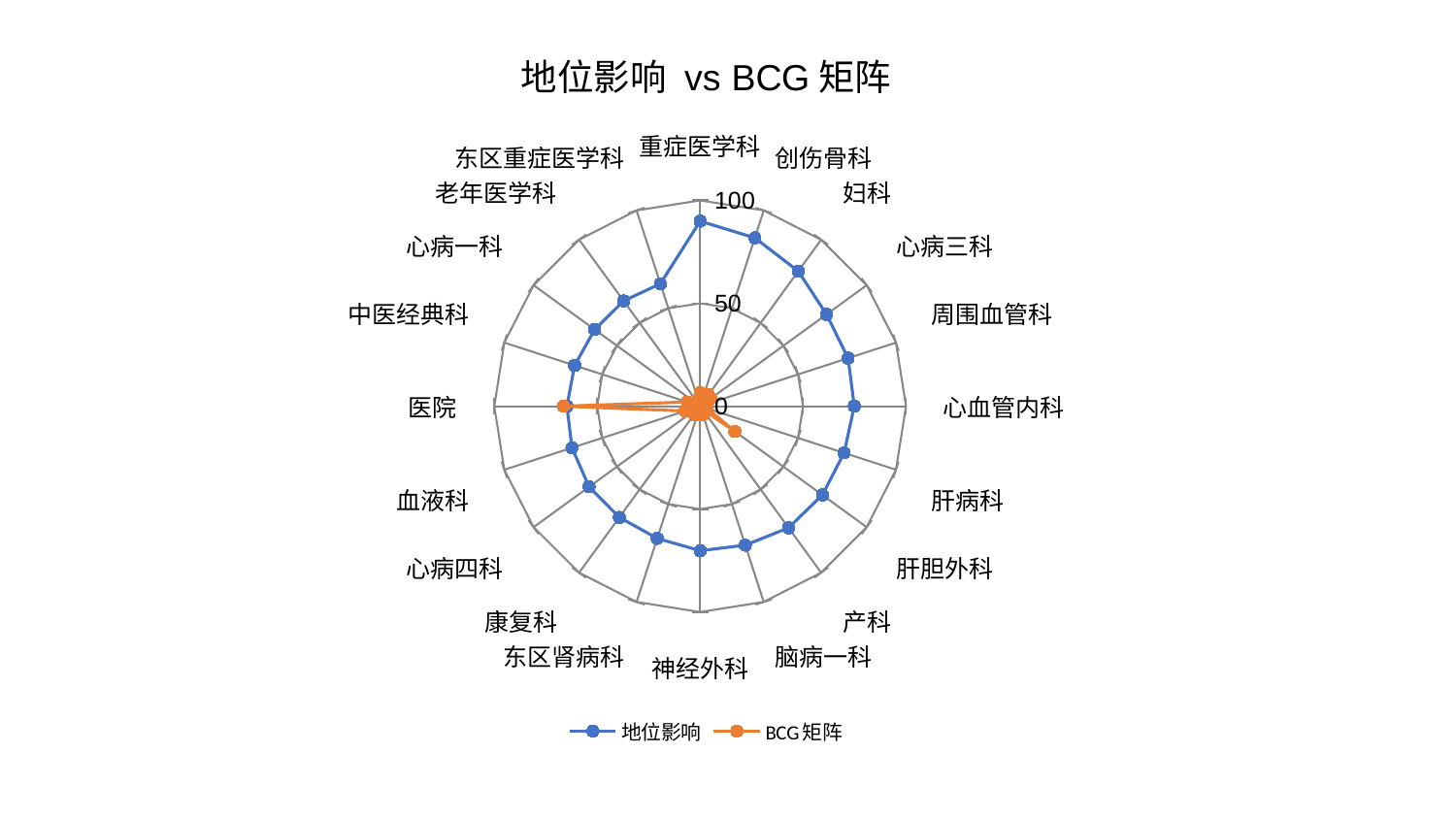

### Chart: 地位影响 vs BCG矩阵

| Category | 地位影响 | BCG矩阵 |
|---|---|---|
| 重症医学科 | 89.9173543248089 | 6.531302989884557 |
| 创伤骨科 | 86.00131686397553 | 2.9089022706157777 |
| 妇科 | 81.10673620857463 | 6.8743936036629405 |
| 心病三科 | 75.8788129660545 | 6.369598894708835 |
| 周围血管科 | 75.57495951513887 | 3.734411113218103 |
| 心血管内科 | 74.87455407181487 | 3.410681679200966 |
| 肝病科 | 73.50420573569203 | 3.604016563888476 |
| 肝胆外科 | 73.41075341236711 | 20.862700077844217 |
| 产科 | 73.07941323363087 | 1.9570067699306153 |
| 脑病一科 | 70.99075482153381 | 4.287357657953661 |
| 神经外科 | 70.21432869175572 | 1.8303597713172672 |
| 东区肾病科 | 67.54300844073408 | 4.183530493576097 |
| 康复科 | 66.77294279355405 | 5.027112181434972 |
| 心病四科 | 66.67875825180764 | 1.5279603976756455 |
| 血液科 | 65.46227601020837 | 7.632398493486481 |
| 医院 | 64.72426653640106 | 66.49348493402505 |
| 中医经典科 | 64.10905188838431 | 6.557140332661335 |
| 心病一科 | 63.34206501811784 | 2.315141895408148 |
| 老年医学科 | 63.242107114210626 | 2.1216499495258376 |
| 东区重症医学科 | 62.56687910367206 | 2.8554123905753346 |
101